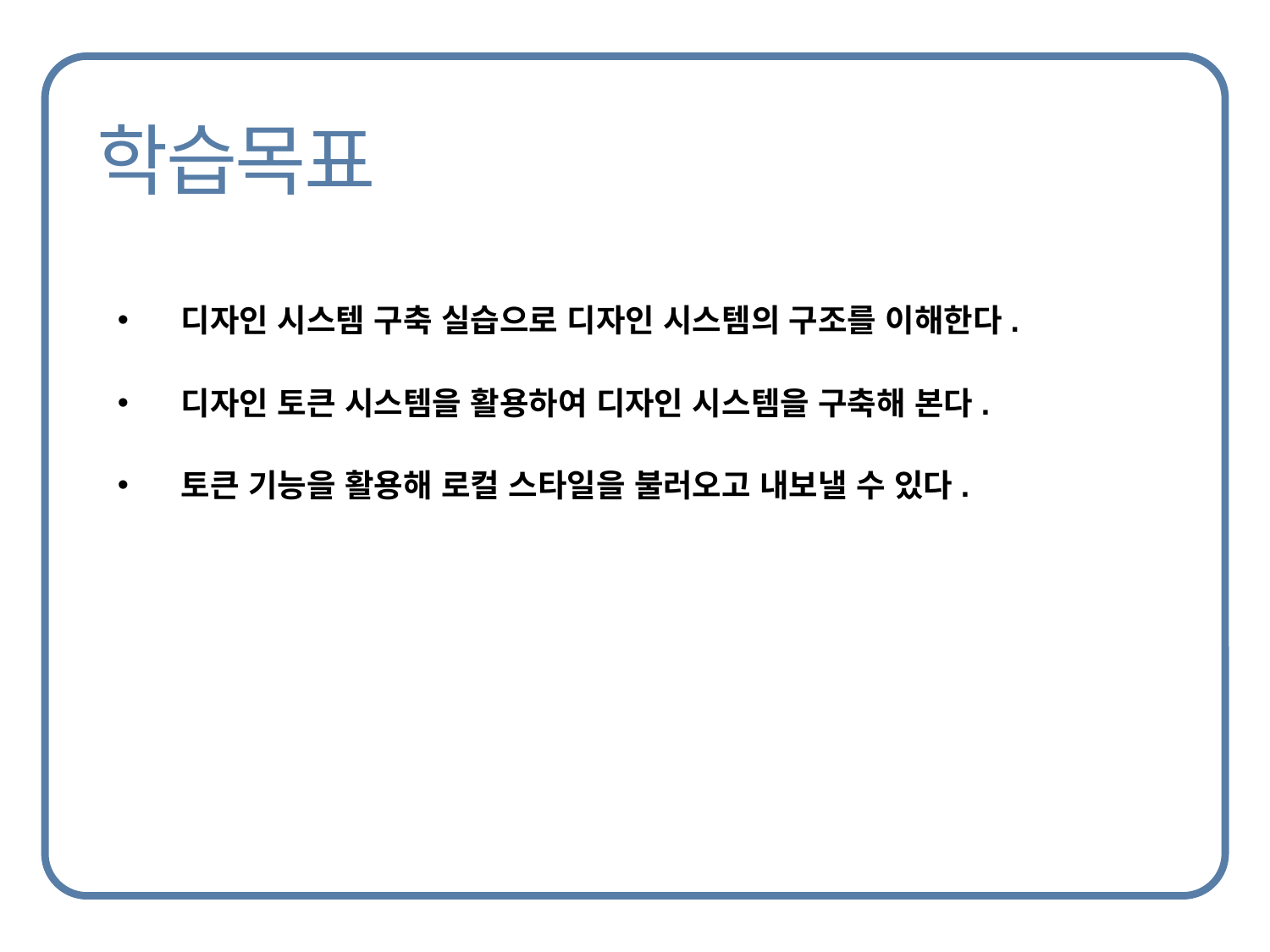

디자인 시스템 구축 실습으로 디자인 시스템의 구조를 이해한다.
디자인 토큰 시스템을 활용하여 디자인 시스템을 구축해 본다.
토큰 기능을 활용해 로컬 스타일을 불러오고 내보낼 수 있다.